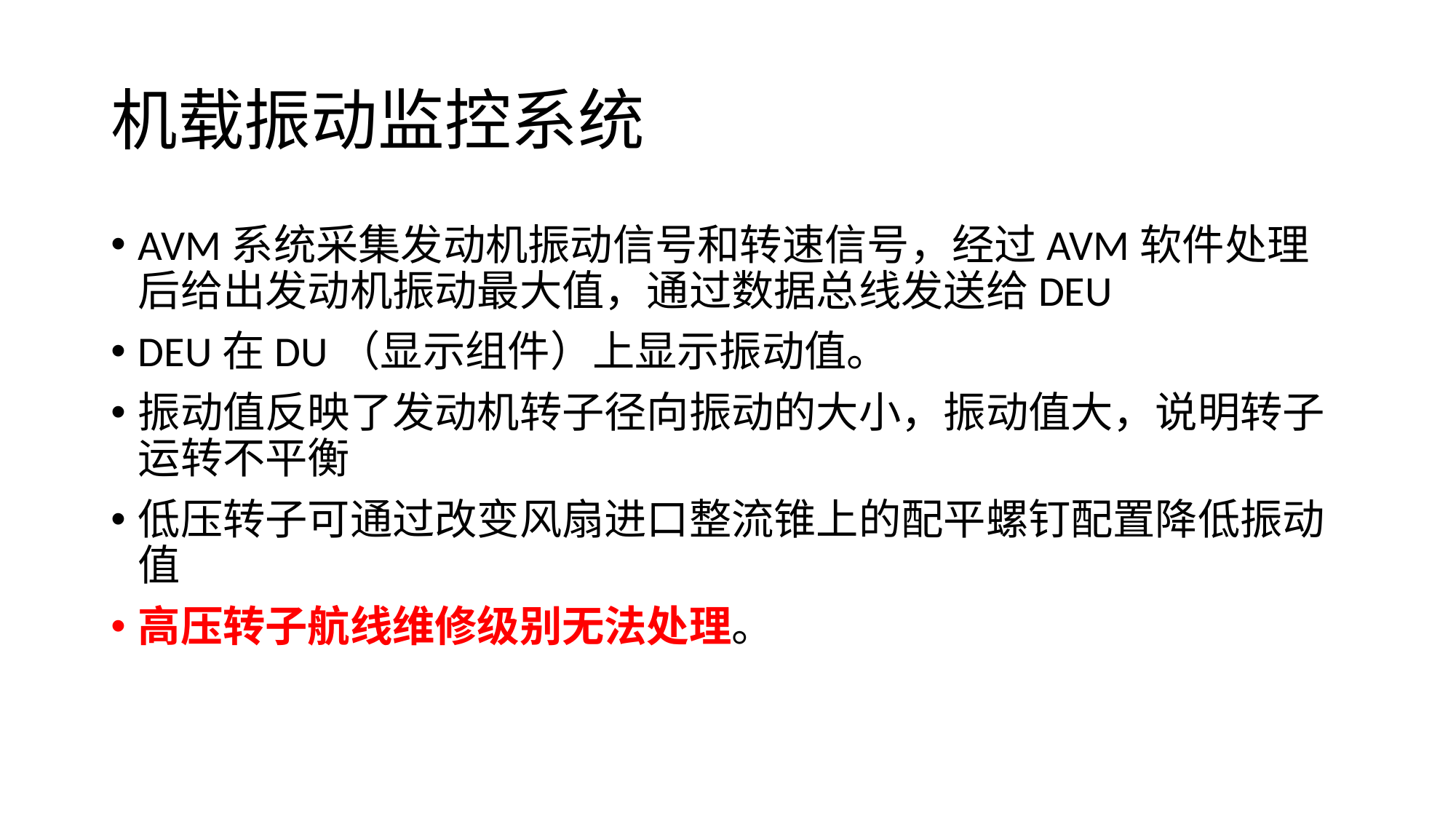

# 机载振动监控系统
AVM系统采集发动机振动信号和转速信号，经过AVM软件处理后给出发动机振动最大值，通过数据总线发送给DEU
DEU在DU（显示组件）上显示振动值。
振动值反映了发动机转子径向振动的大小，振动值大，说明转子运转不平衡
低压转子可通过改变风扇进口整流锥上的配平螺钉配置降低振动值
高压转子航线维修级别无法处理。